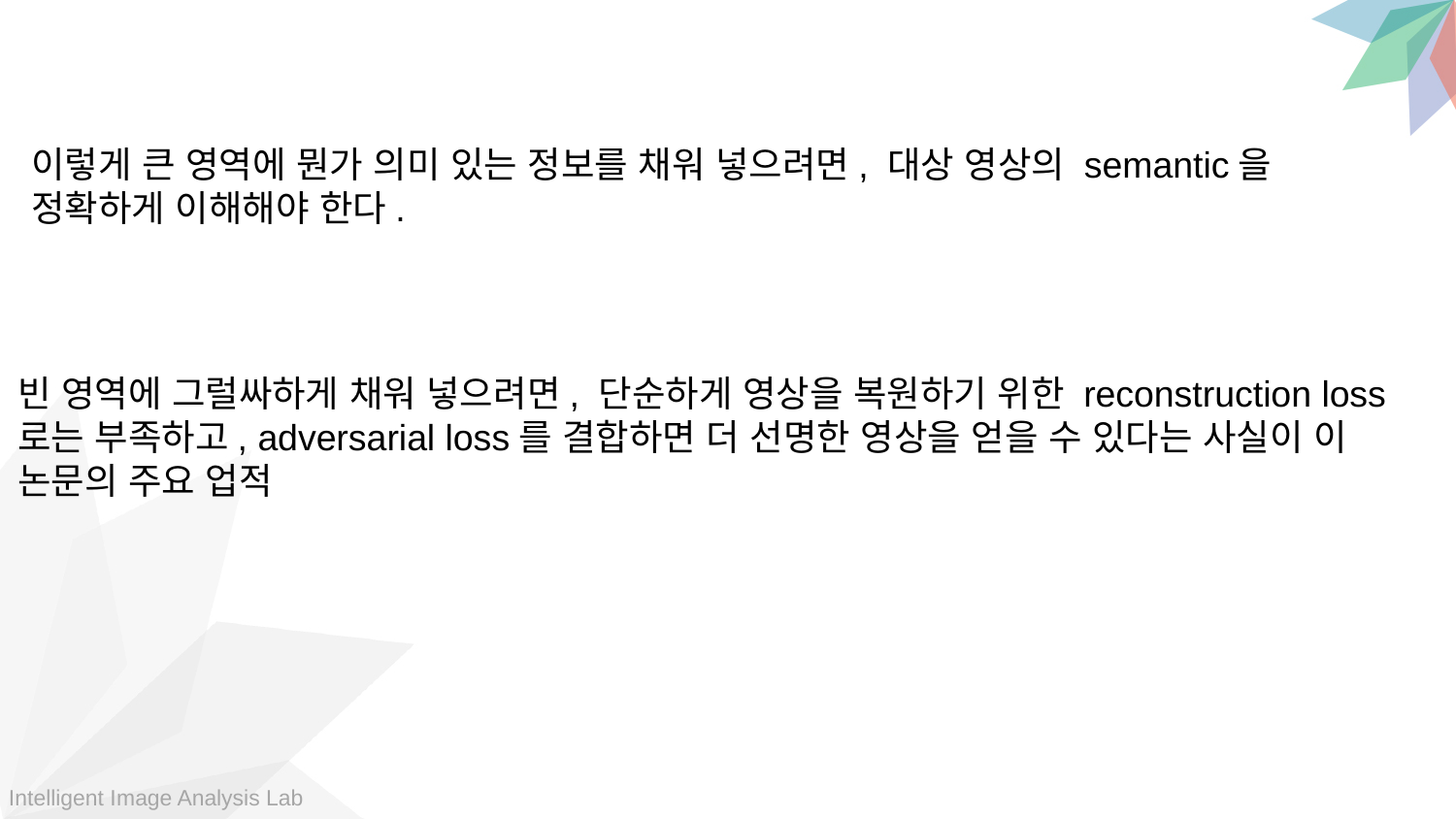

이렇게 큰 영역에 뭔가 의미 있는 정보를 채워 넣으려면, 대상 영상의 semantic을 정확하게 이해해야 한다.
빈 영역에 그럴싸하게 채워 넣으려면, 단순하게 영상을 복원하기 위한 reconstruction loss로는 부족하고, adversarial loss를 결합하면 더 선명한 영상을 얻을 수 있다는 사실이 이 논문의 주요 업적